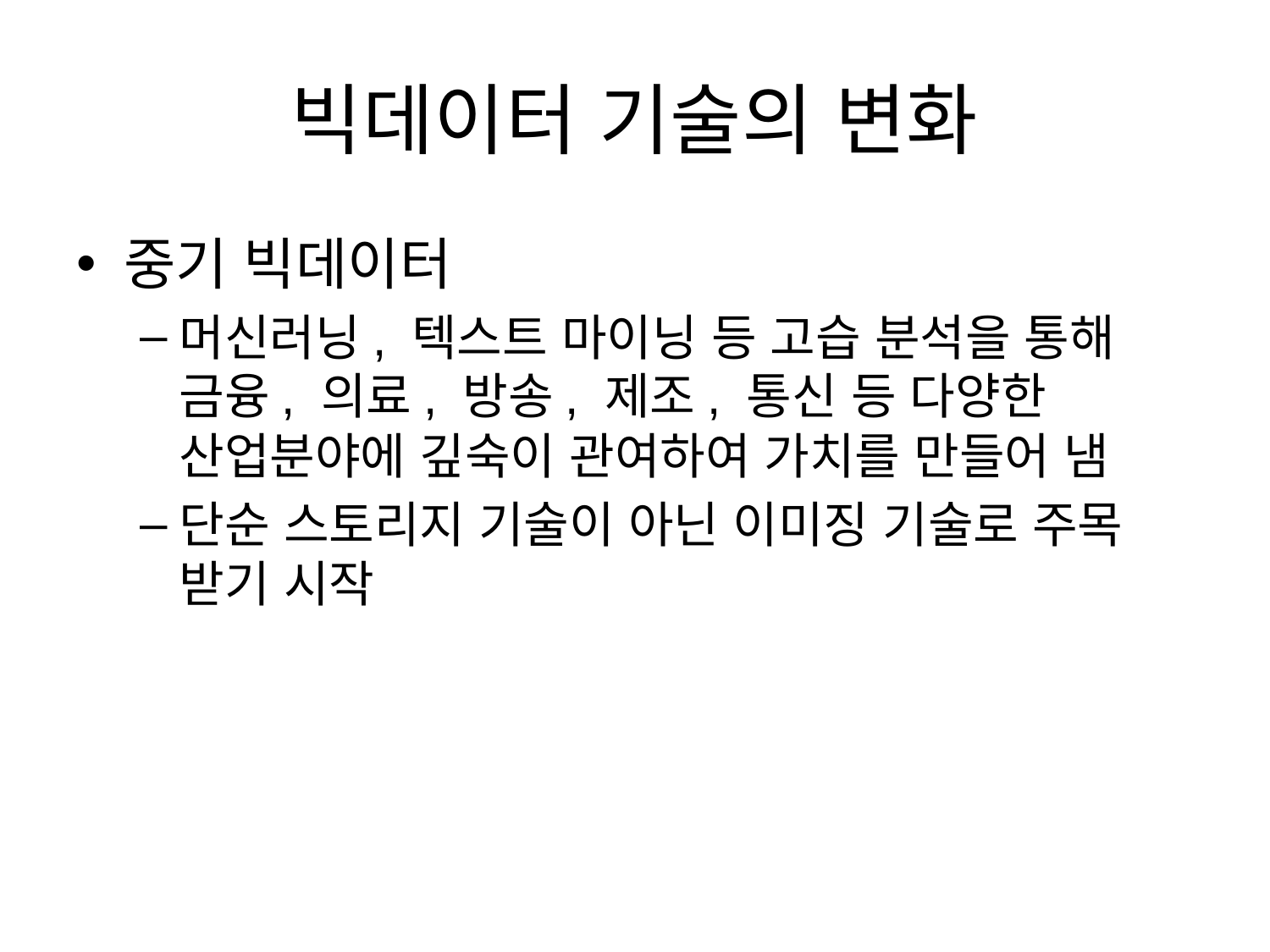

# 빅데이터 기술의 변화
중기 빅데이터
머신러닝, 텍스트 마이닝 등 고습 분석을 통해 금융, 의료, 방송, 제조, 통신 등 다양한 산업분야에 깊숙이 관여하여 가치를 만들어 냄
단순 스토리지 기술이 아닌 이미징 기술로 주목 받기 시작